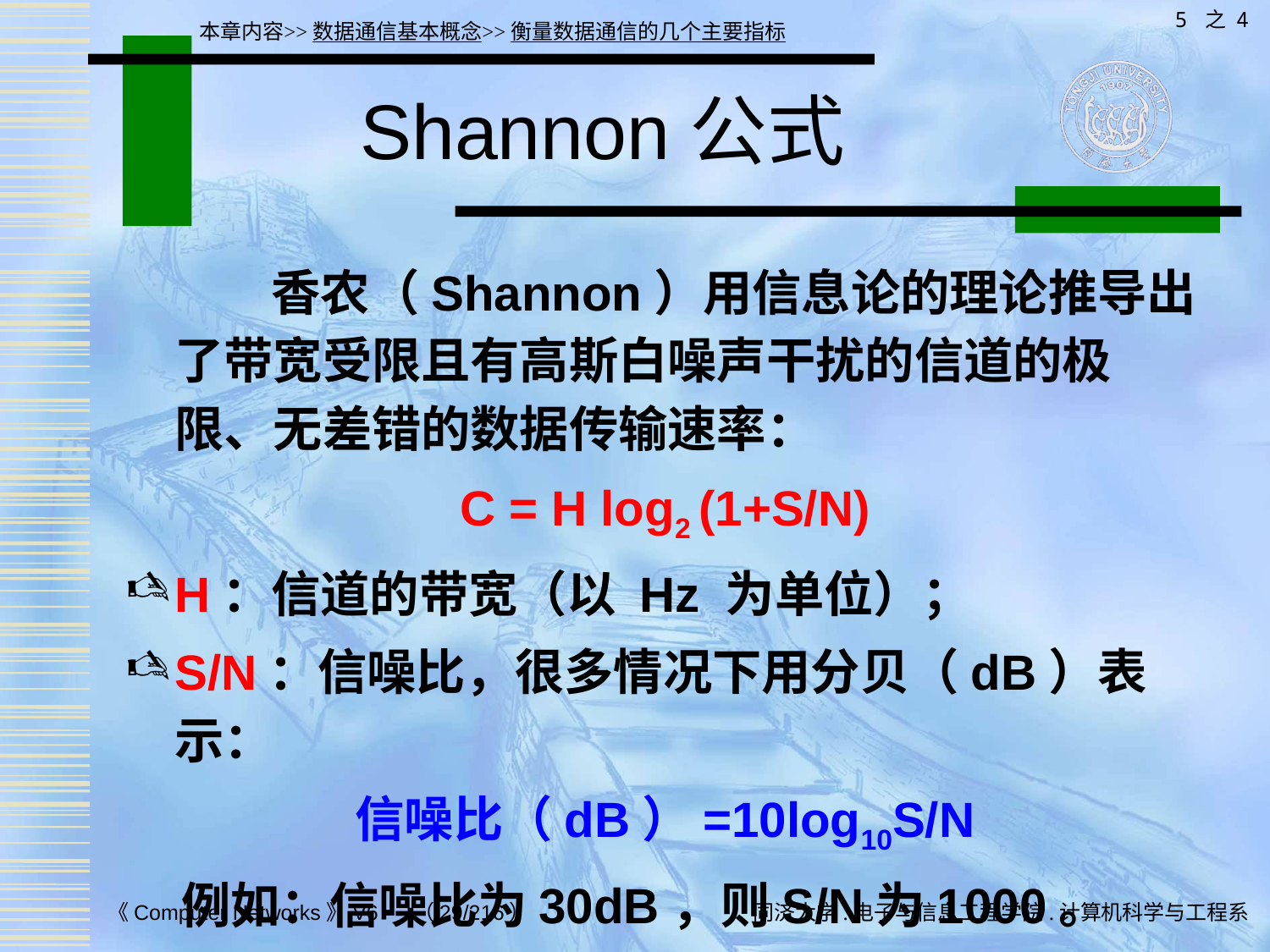

5 之 4
本章内容>>数据通信基本概念>>衡量数据通信的几个主要指标
# Shannon公式
            香农（Shannon）用信息论的理论推导出了带宽受限且有高斯白噪声干扰的信道的极限、无差错的数据传输速率：
C = H log2 (1+S/N)
H：信道的带宽（以 Hz 为单位）；
S/N：信噪比，很多情况下用分贝（dB）表示：
信噪比（dB）=10log10S/N
    例如：信噪比为30dB，则S/N为1000。